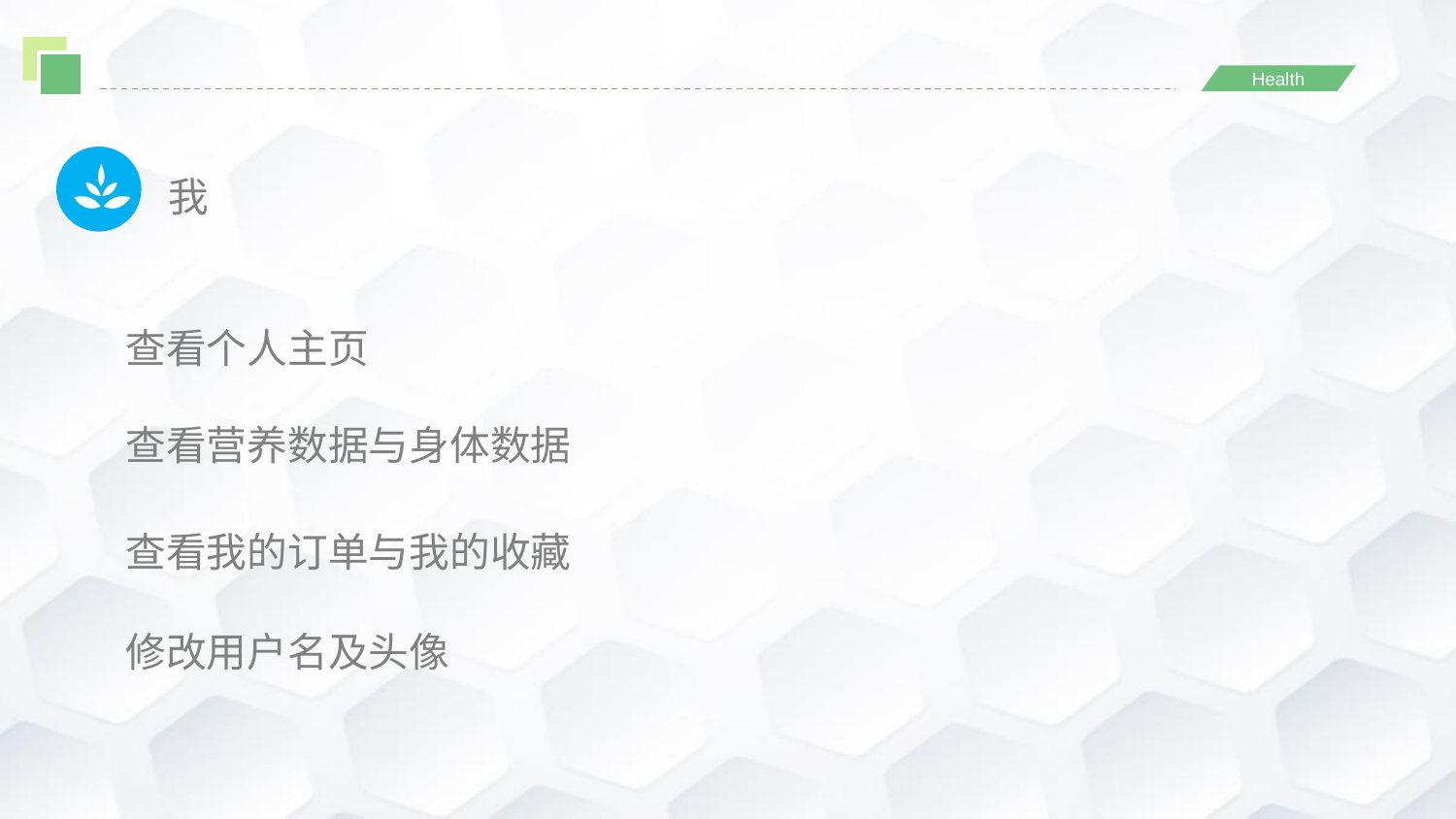

我

查看个人主页
查看营养数据与身体数据
查看我的订单与我的收藏
修改用户名及头像